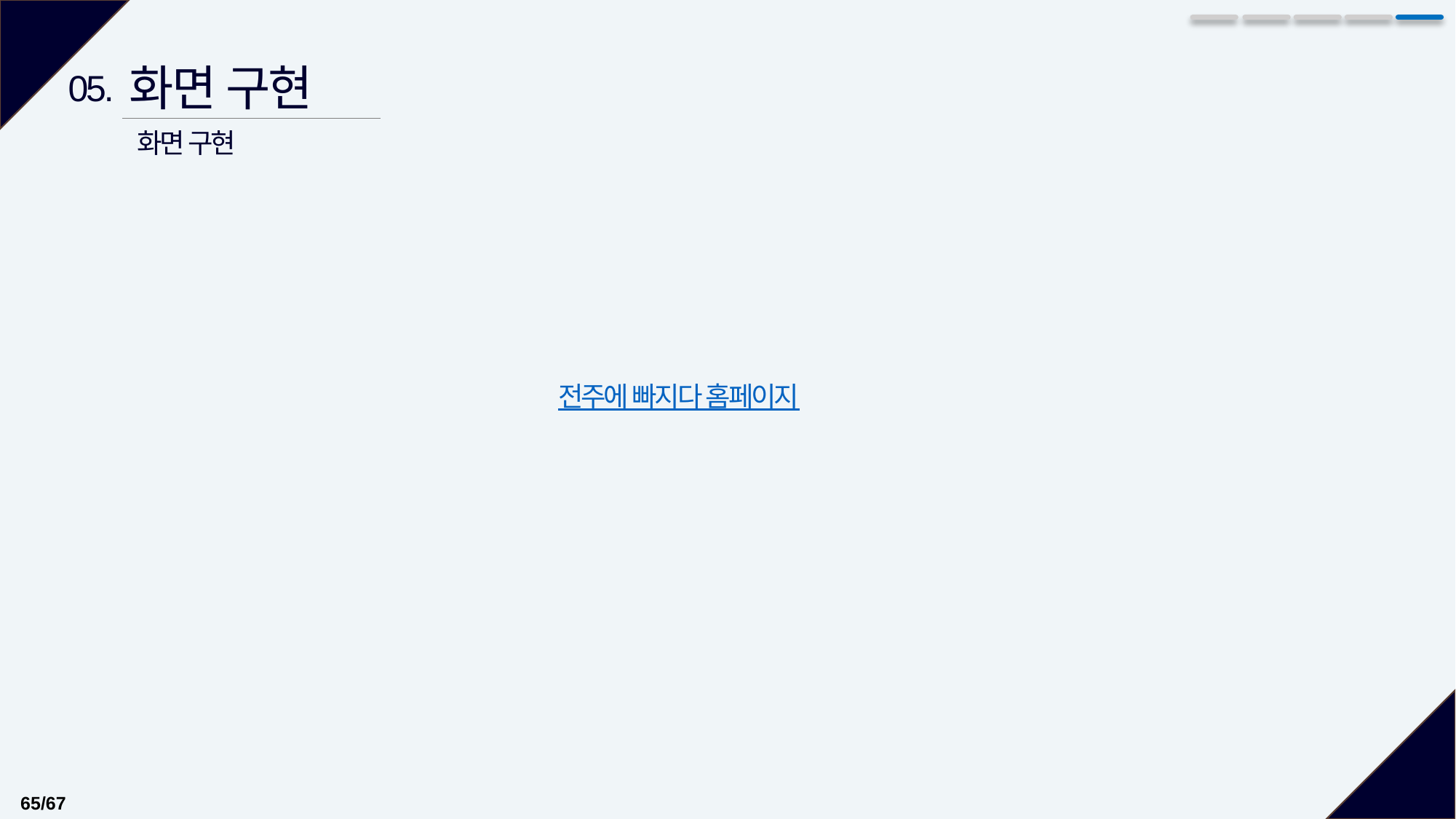

화면 구현
05.
화면 구현
전주에 빠지다 홈페이지